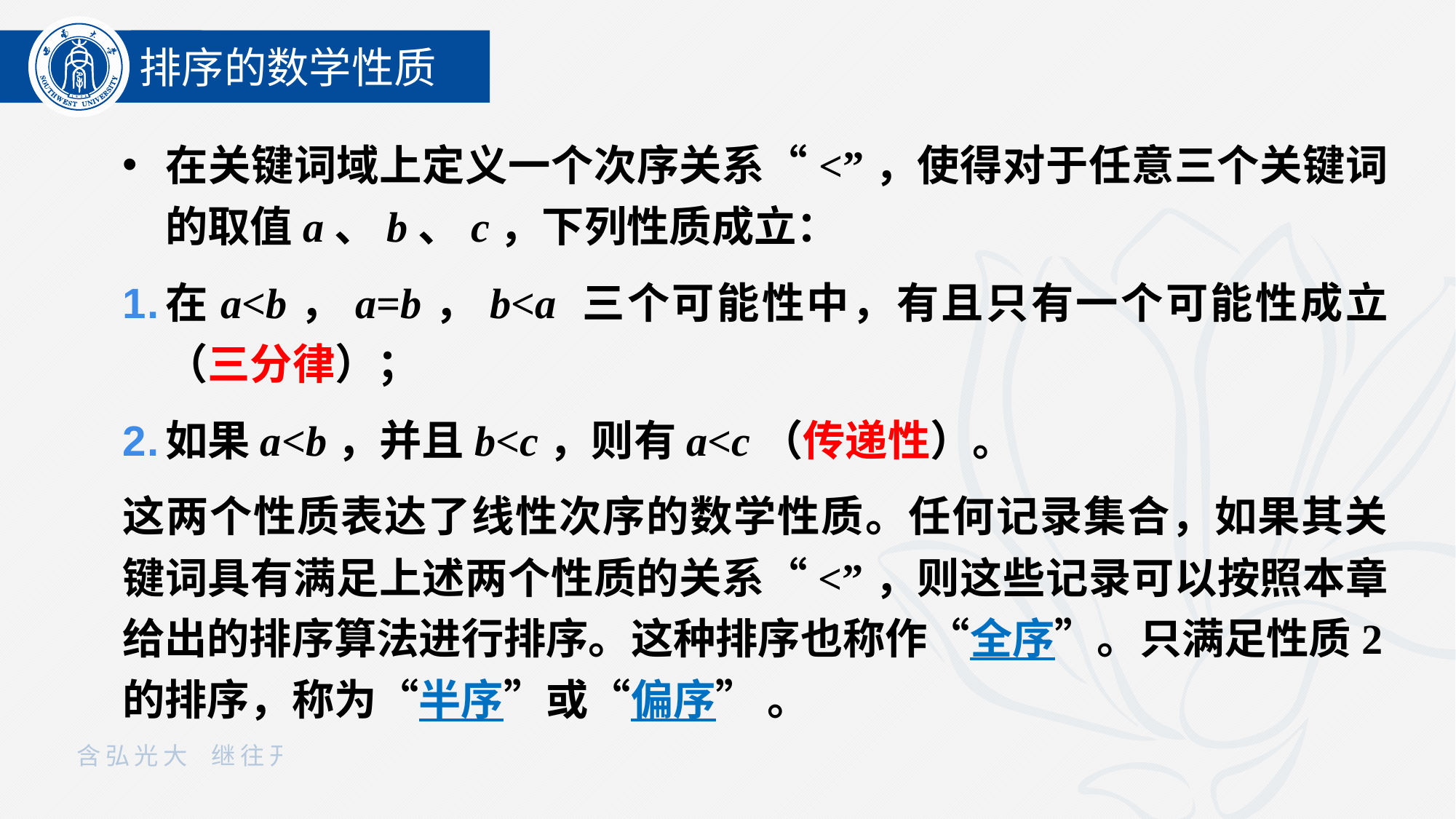

排序的数学性质
在关键词域上定义一个次序关系“<”，使得对于任意三个关键词的取值a、b、c，下列性质成立：
在a<b，a=b，b<a 三个可能性中，有且只有一个可能性成立（三分律）；
如果a<b，并且b<c，则有a<c（传递性）。
这两个性质表达了线性次序的数学性质。任何记录集合，如果其关键词具有满足上述两个性质的关系“<”，则这些记录可以按照本章给出的排序算法进行排序。这种排序也称作“全序”。只满足性质2的排序，称为“半序”或“偏序” 。